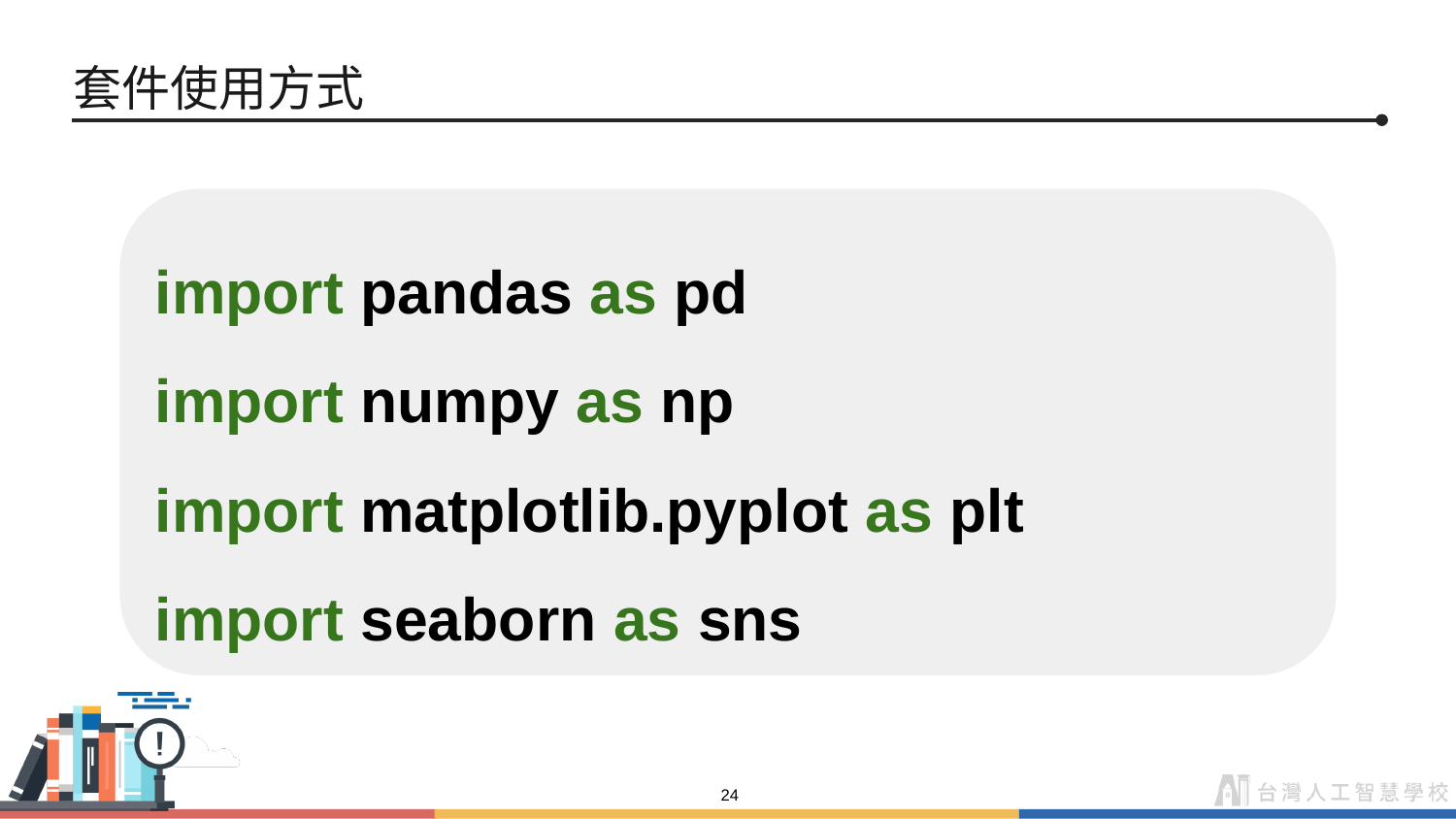

# 套件使用方式

import pandas as pd
import numpy as np
import matplotlib.pyplot as plt
import seaborn as sns

24